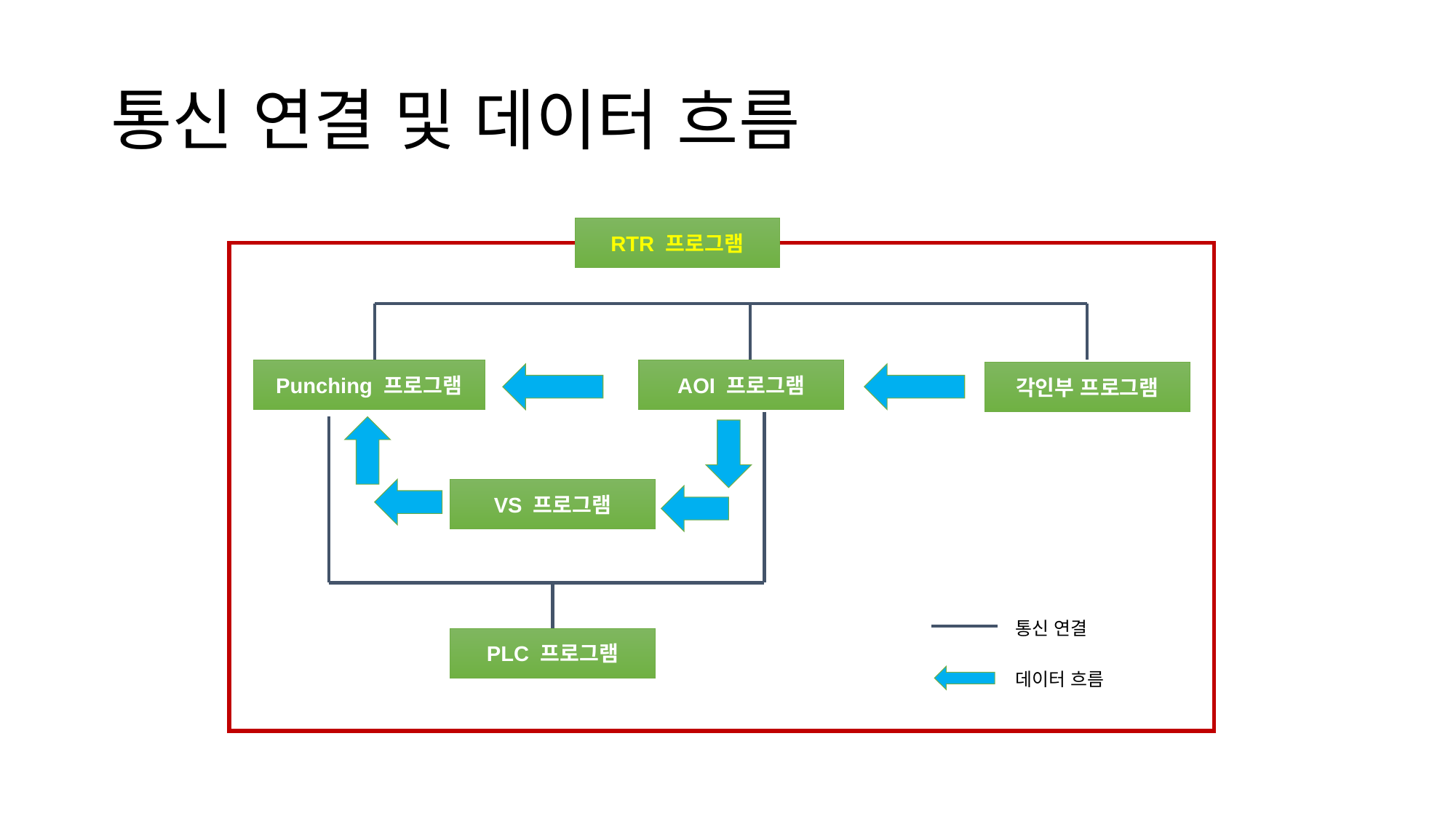

# 통신 연결 및 데이터 흐름
RTR 프로그램

Punching 프로그램
AOI 프로그램
각인부 프로그램

VS 프로그램

통신 연결
PLC 프로그램
데이터 흐름